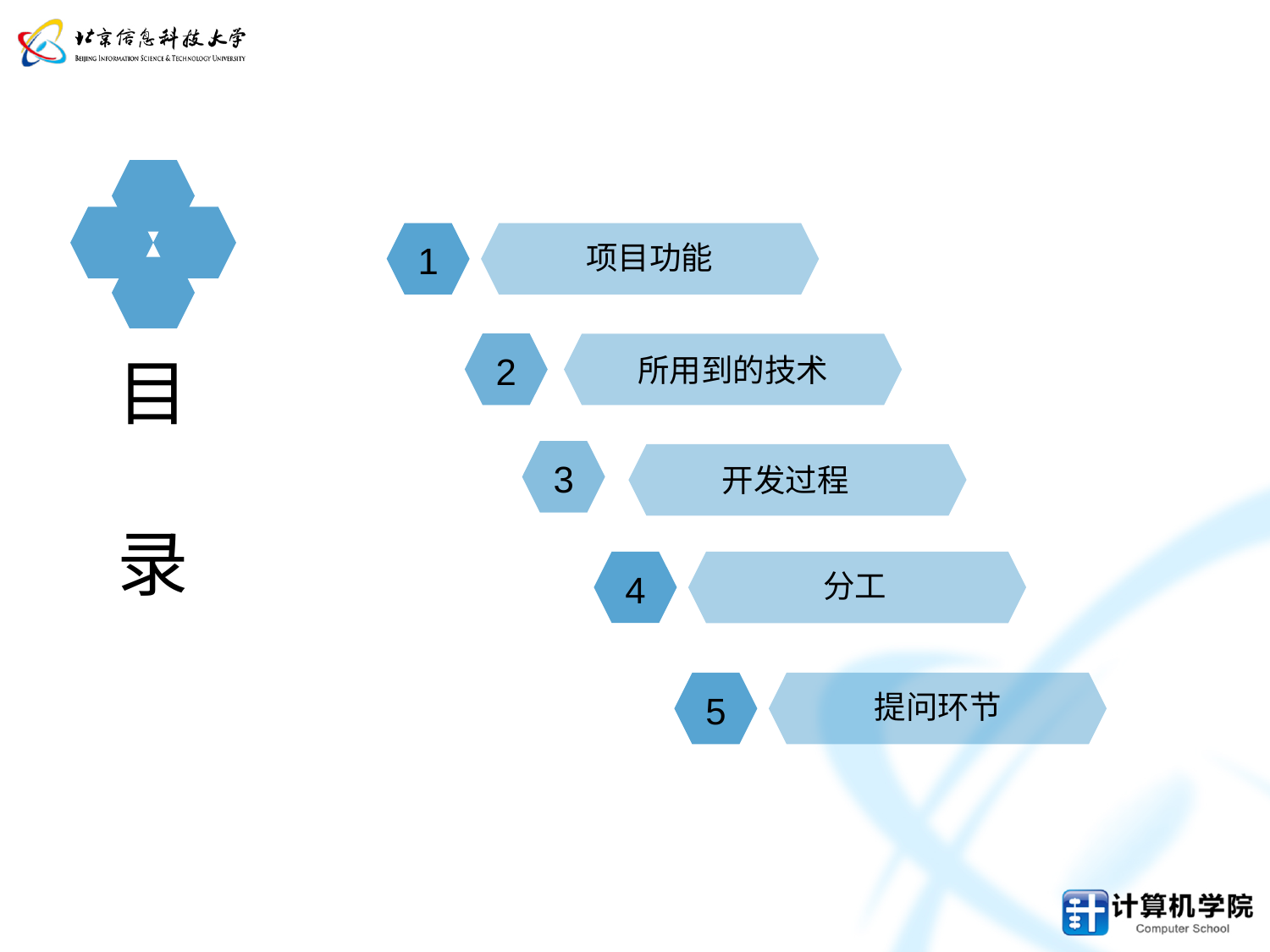

1

项目功能

2

目

录
所用到的技术

3

开发过程

4

分工

5

提问环节